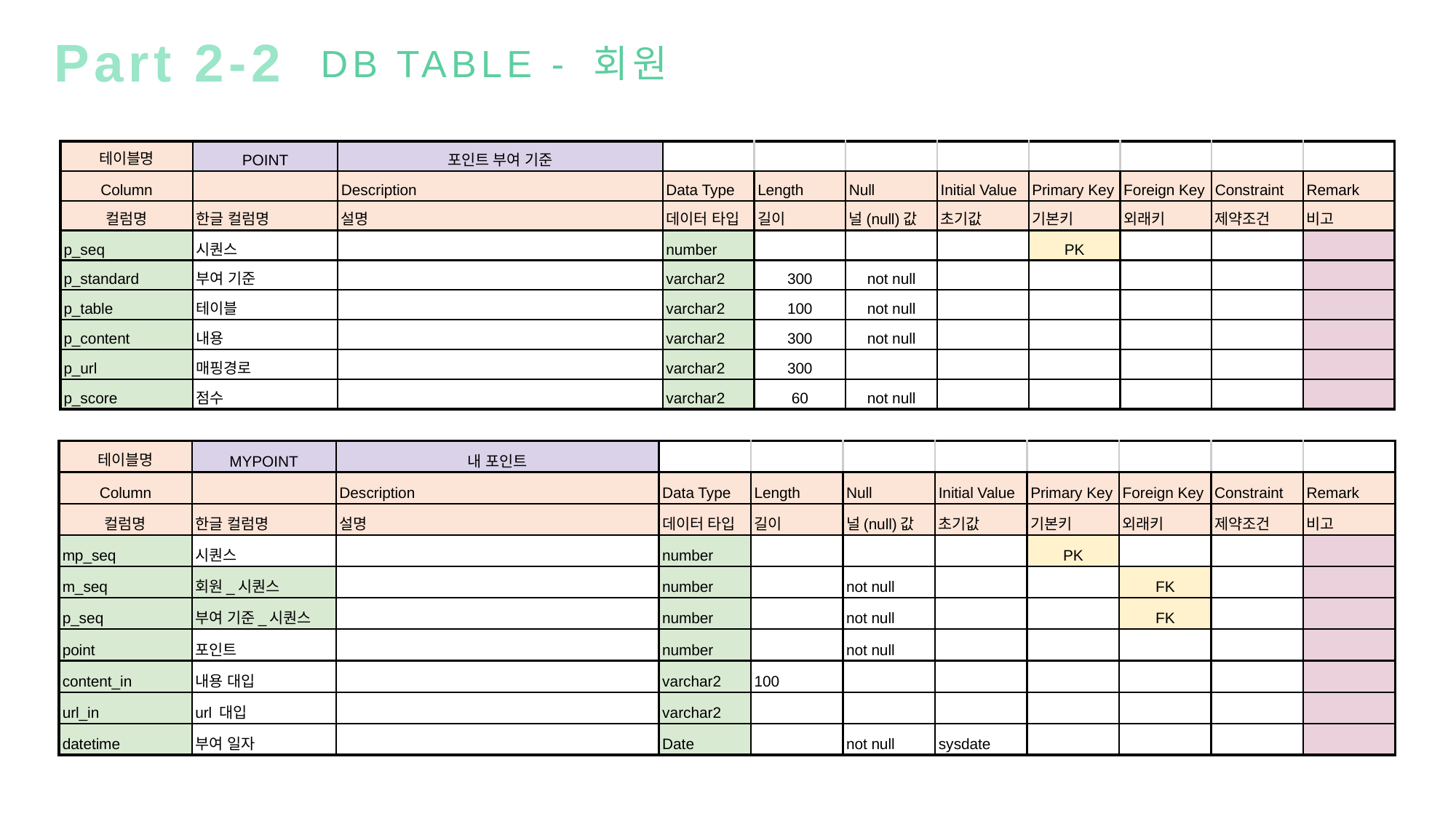

Part 2-2
DB TABLE - 회원
| 테이블명 | POINT | 포인트 부여 기준 |  |  |  |  |  |  |  |  |
| --- | --- | --- | --- | --- | --- | --- | --- | --- | --- | --- |
| Column |  | Description | Data Type | Length | Null | Initial Value | Primary Key | Foreign Key | Constraint | Remark |
| 컬럼명 | 한글 컬럼명 | 설명 | 데이터 타입 | 길이 | 널(null)값 | 초기값 | 기본키 | 외래키 | 제약조건 | 비고 |
| p\_seq | 시퀀스 |  | number |  |  |  | PK |  |  |  |
| p\_standard | 부여 기준 |  | varchar2 | 300 | not null |  |  |  |  |  |
| p\_table | 테이블 |  | varchar2 | 100 | not null |  |  |  |  |  |
| p\_content | 내용 |  | varchar2 | 300 | not null |  |  |  |  |  |
| p\_url | 매핑경로 |  | varchar2 | 300 |  |  |  |  |  |  |
| p\_score | 점수 |  | varchar2 | 60 | not null |  |  |  |  |  |
| 테이블명 | MYPOINT | 내 포인트 |  |  |  |  |  |  |  |  |
| --- | --- | --- | --- | --- | --- | --- | --- | --- | --- | --- |
| Column |  | Description | Data Type | Length | Null | Initial Value | Primary Key | Foreign Key | Constraint | Remark |
| 컬럼명 | 한글 컬럼명 | 설명 | 데이터 타입 | 길이 | 널(null)값 | 초기값 | 기본키 | 외래키 | 제약조건 | 비고 |
| mp\_seq | 시퀀스 |  | number |  |  |  | PK |  |  |  |
| m\_seq | 회원\_시퀀스 |  | number |  | not null |  |  | FK |  |  |
| p\_seq | 부여 기준\_시퀀스 |  | number |  | not null |  |  | FK |  |  |
| point | 포인트 |  | number |  | not null |  |  |  |  |  |
| content\_in | 내용 대입 |  | varchar2 | 100 |  |  |  |  |  |  |
| url\_in | url 대입 |  | varchar2 |  |  |  |  |  |  |  |
| datetime | 부여 일자 |  | Date |  | not null | sysdate |  |  |  |  |